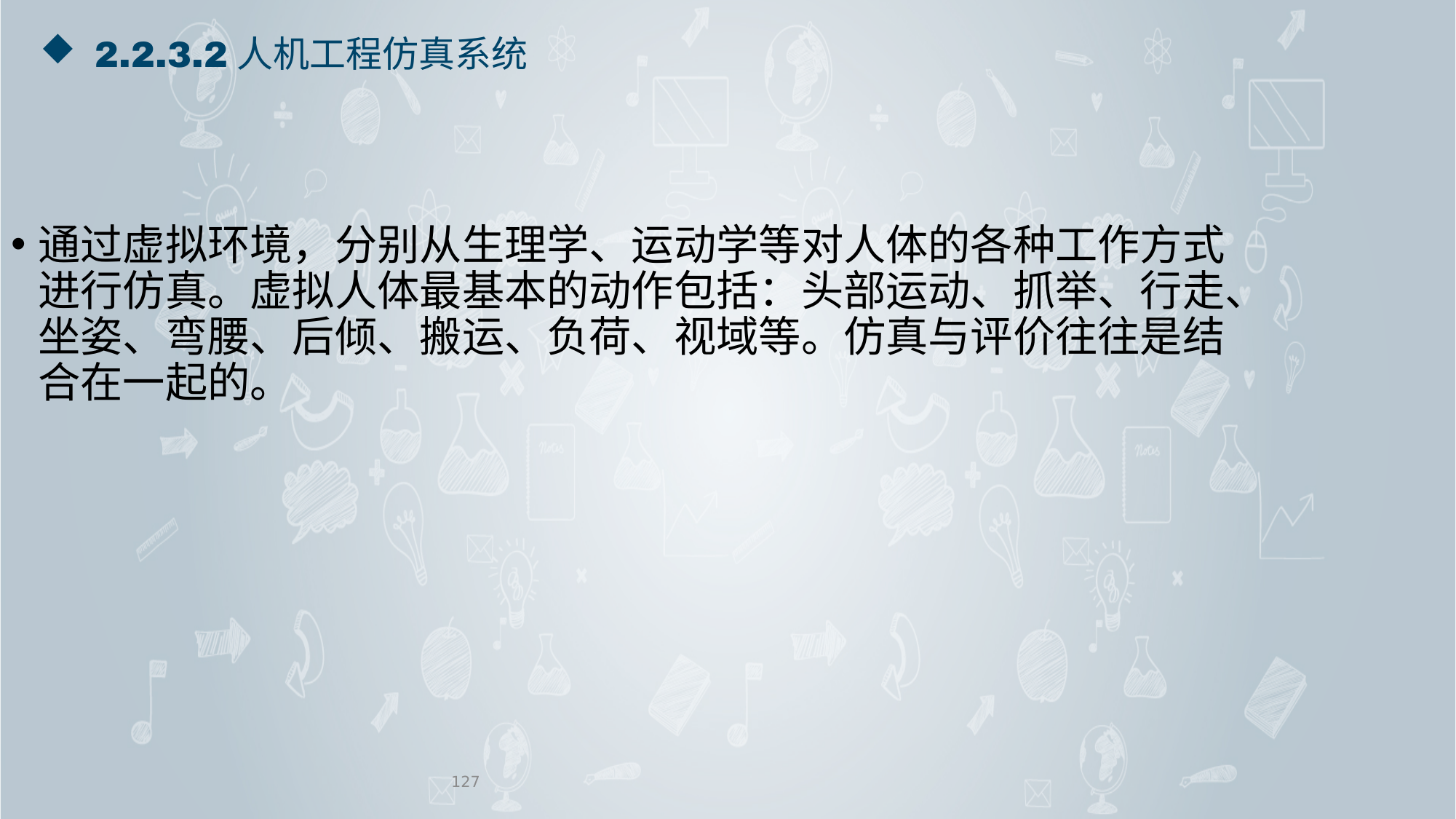

# 2.2.3.2人机工程仿真系统
通过虚拟环境，分别从生理学、运动学等对人体的各种工作方式进行仿真。虚拟人体最基本的动作包括：头部运动、抓举、行走、坐姿、弯腰、后倾、搬运、负荷、视域等。仿真与评价往往是结合在一起的。
127